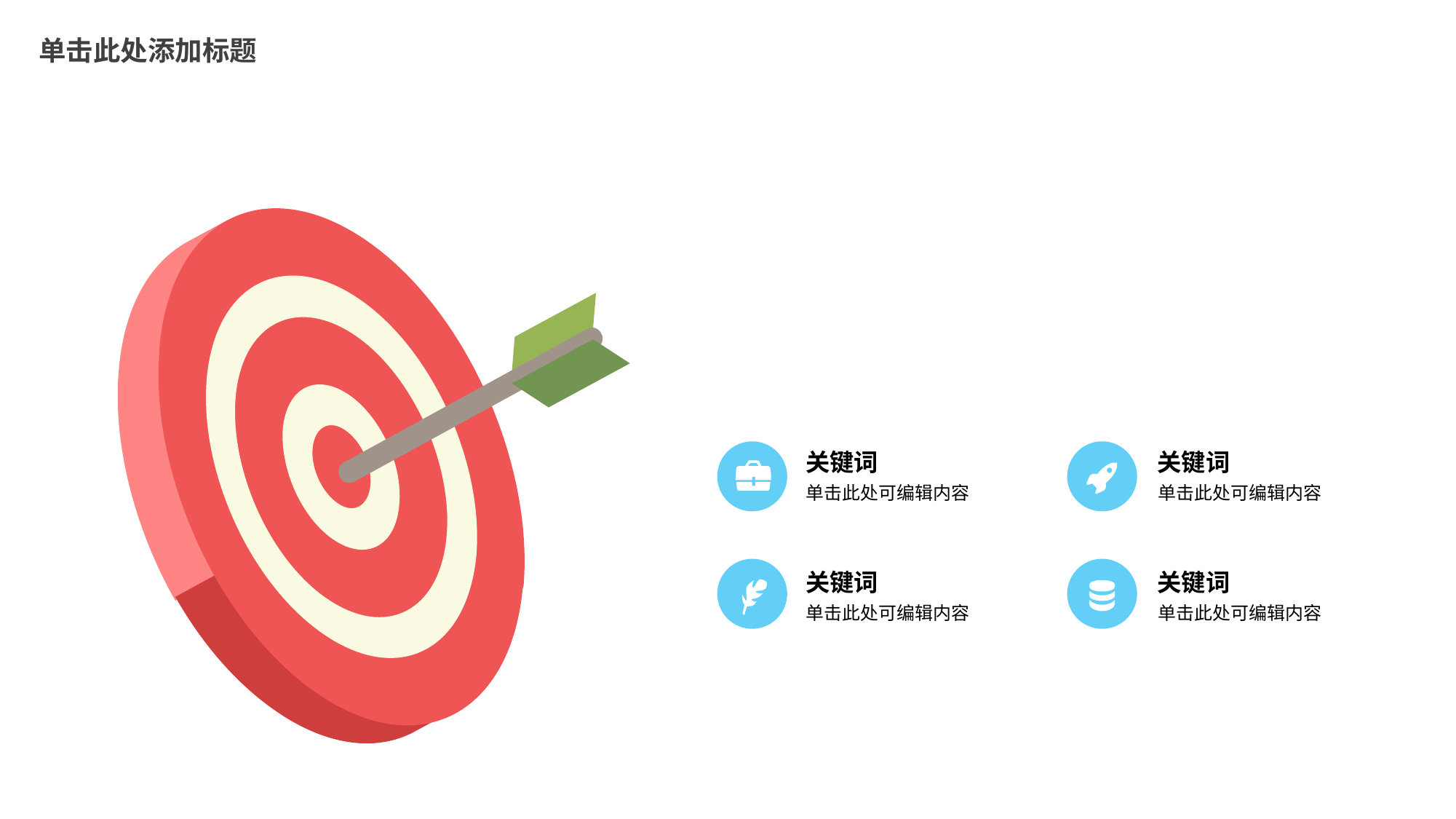

单击此处添加标题

关键词
关键词
单击此处可编辑内容
单击此处可编辑内容

关键词
关键词
单击此处可编辑内容
单击此处可编辑内容